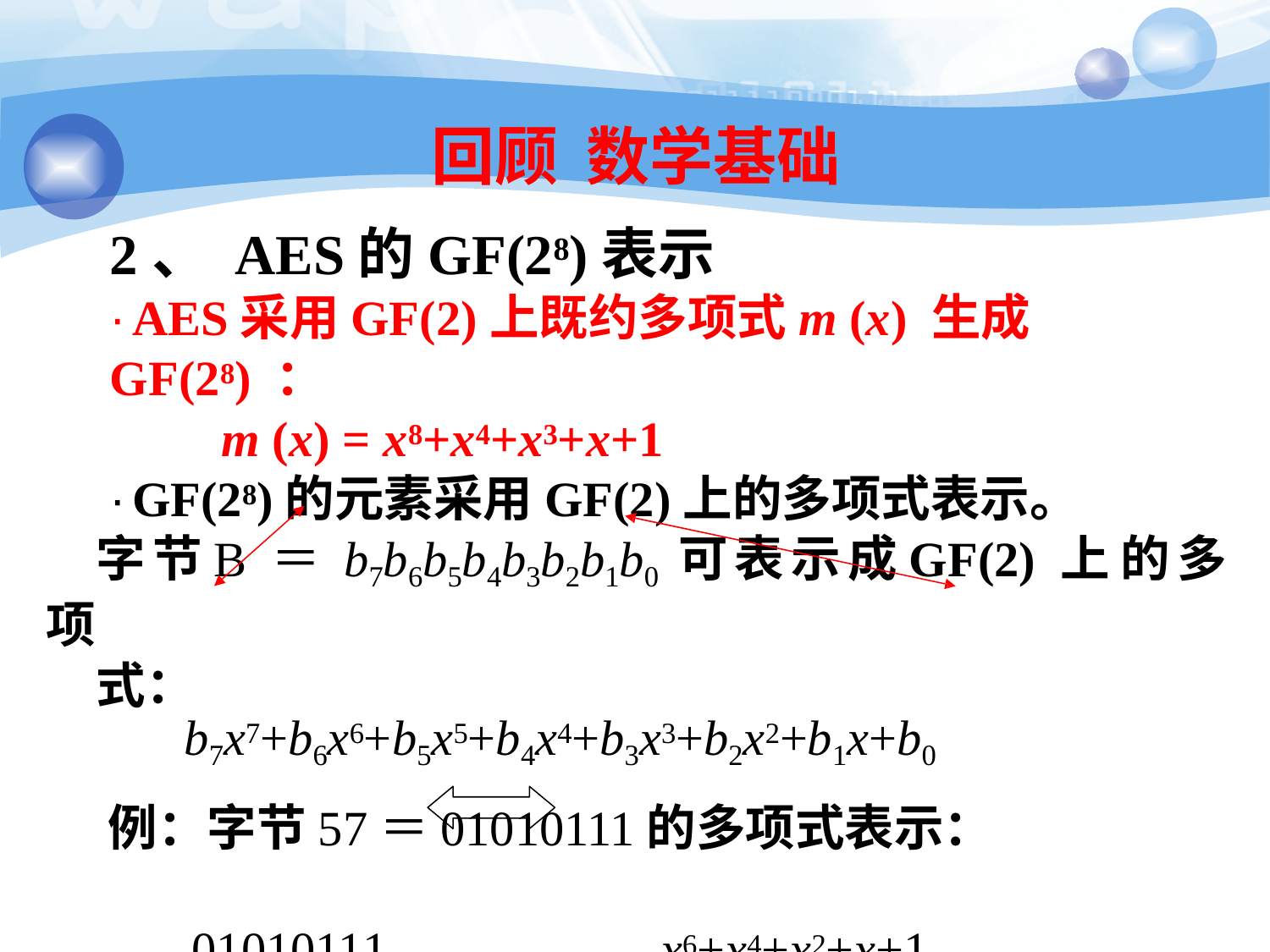

125
# 回顾  数学基础
2、 AES的GF(28)表示
·AES采用GF(2)上既约多项式m (x) 生成GF(28) ：
m (x) = x8+x4+x3+x+1
·GF(28)的元素采用GF(2)上的多项式表示。
字节B ＝ b7b6b5b4b3b2b1b0 可表示成GF(2) 上 的多项
式：
b7x7+b6x6+b5x5+b4x4+b3x3+b2x2+b1x+b0
例：字节57＝01010111的多项式表示：

01010111	x6+x4+x2+x+1